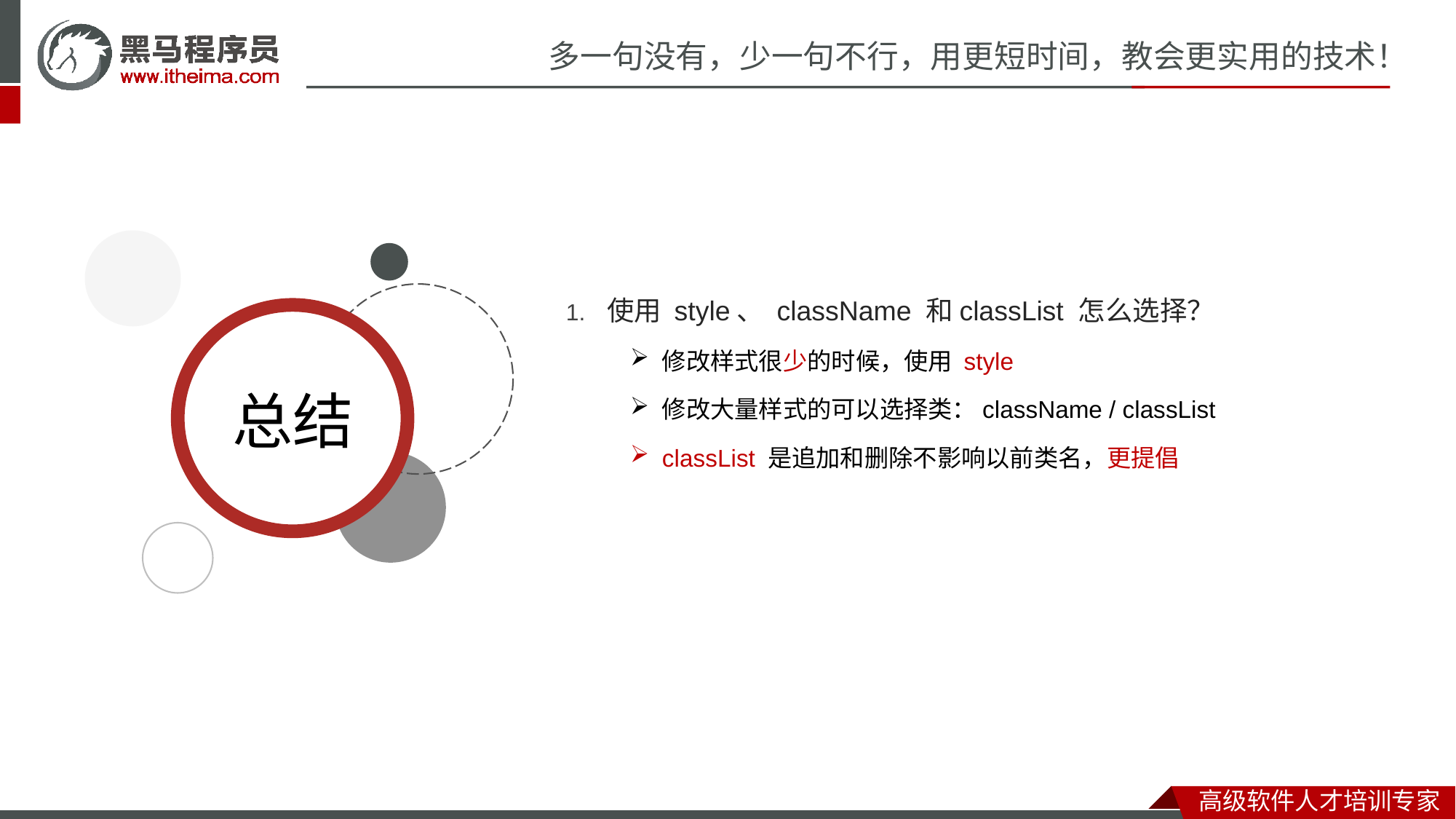

使用 style、 className 和classList 怎么选择？
修改样式很少的时候，使用 style
修改大量样式的可以选择类：className / classList
classList 是追加和删除不影响以前类名，更提倡